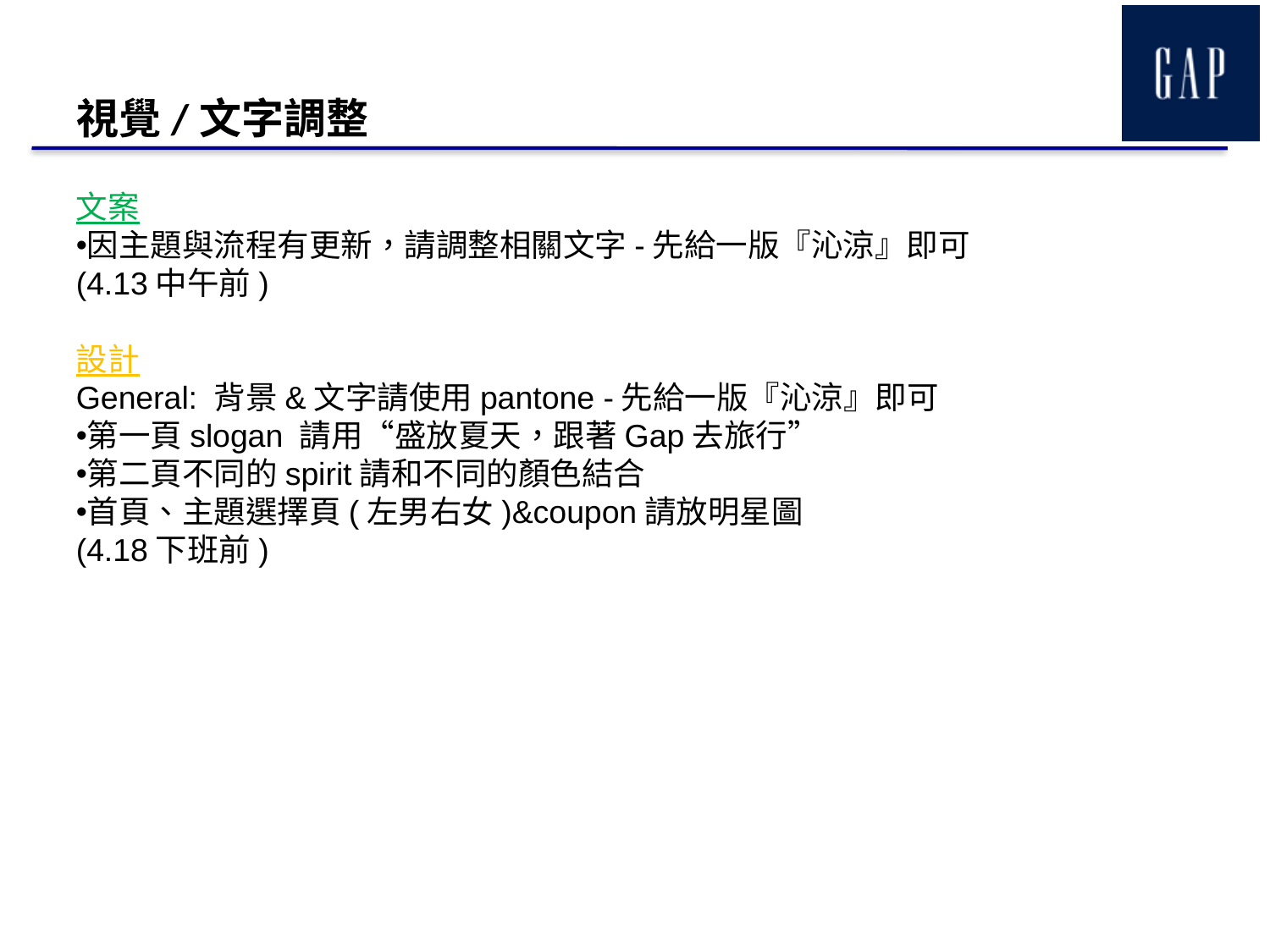

# 視覺/文字調整
文案
因主題與流程有更新，請調整相關文字-先給一版『沁涼』即可
(4.13中午前)

設計
General: 背景&文字請使用pantone -先給一版『沁涼』即可
第一頁slogan 請用“盛放夏天，跟著Gap去旅行”
第二頁不同的spirit請和不同的顏色結合
首頁、主題選擇頁(左男右女)&coupon請放明星圖
(4.18下班前)